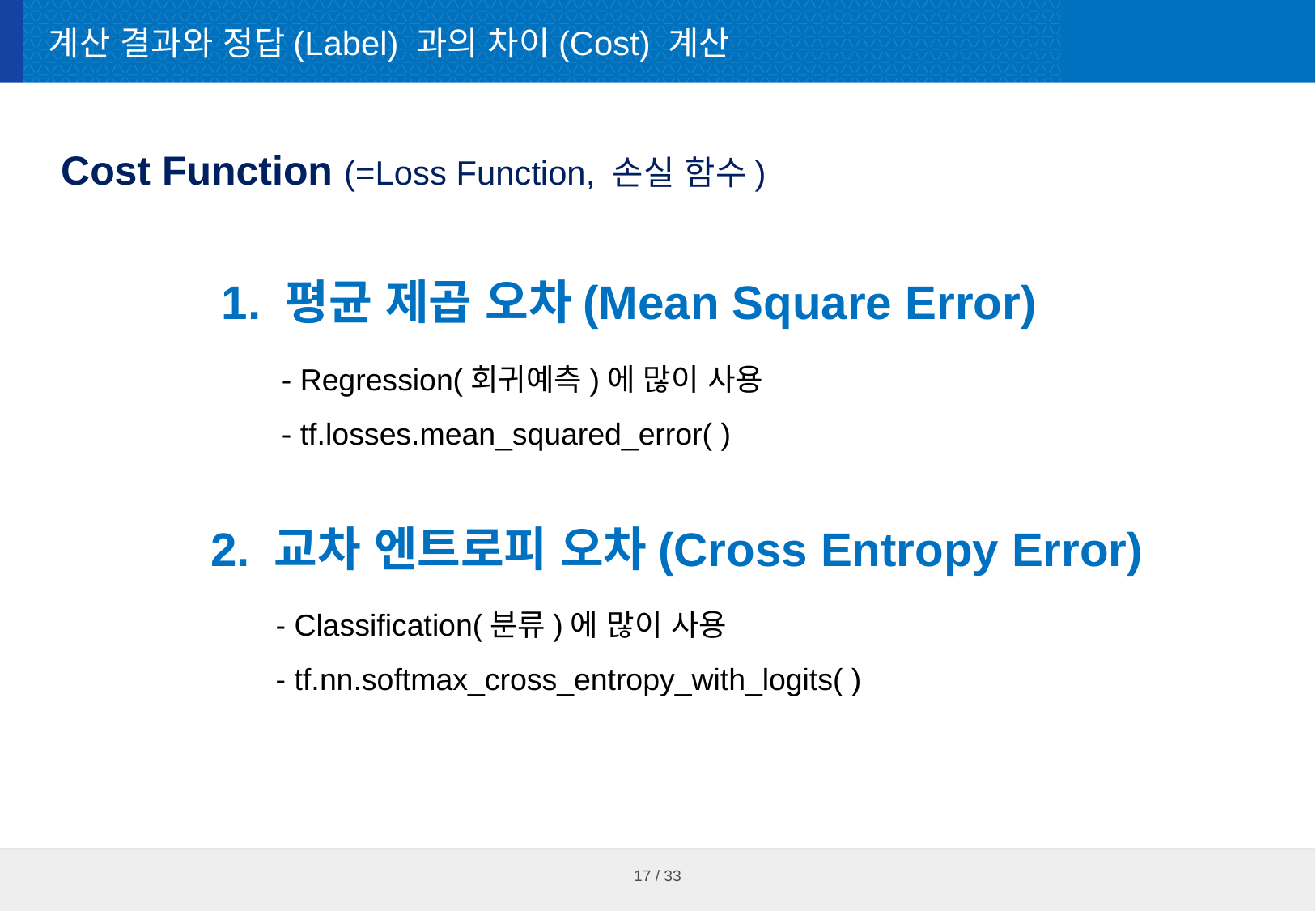

# 계산 결과와 정답(Label) 과의 차이(Cost) 계산
Cost Function (=Loss Function, 손실 함수)
1. 평균 제곱 오차(Mean Square Error)
- Regression(회귀예측)에 많이 사용
- tf.losses.mean_squared_error( )
2. 교차 엔트로피 오차(Cross Entropy Error)
- Classification(분류)에 많이 사용
- tf.nn.softmax_cross_entropy_with_logits( )